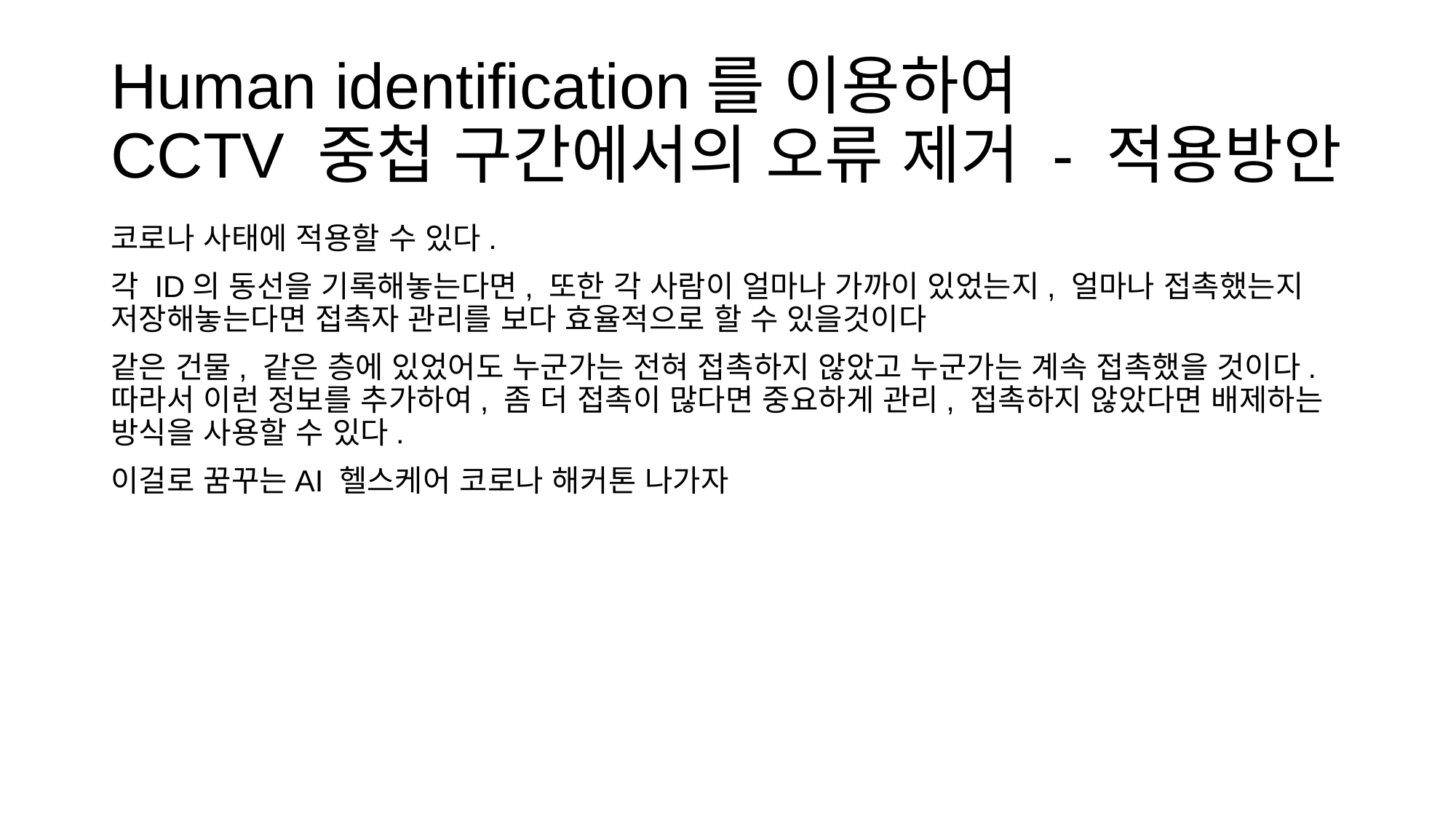

# Human identification를 이용하여 CCTV 중첩 구간에서의 오류 제거 - 적용방안
코로나 사태에 적용할 수 있다.
각 ID의 동선을 기록해놓는다면, 또한 각 사람이 얼마나 가까이 있었는지, 얼마나 접촉했는지 저장해놓는다면 접촉자 관리를 보다 효율적으로 할 수 있을것이다
같은 건물, 같은 층에 있었어도 누군가는 전혀 접촉하지 않았고 누군가는 계속 접촉했을 것이다. 따라서 이런 정보를 추가하여, 좀 더 접촉이 많다면 중요하게 관리, 접촉하지 않았다면 배제하는 방식을 사용할 수 있다.
이걸로 꿈꾸는AI 헬스케어 코로나 해커톤 나가자